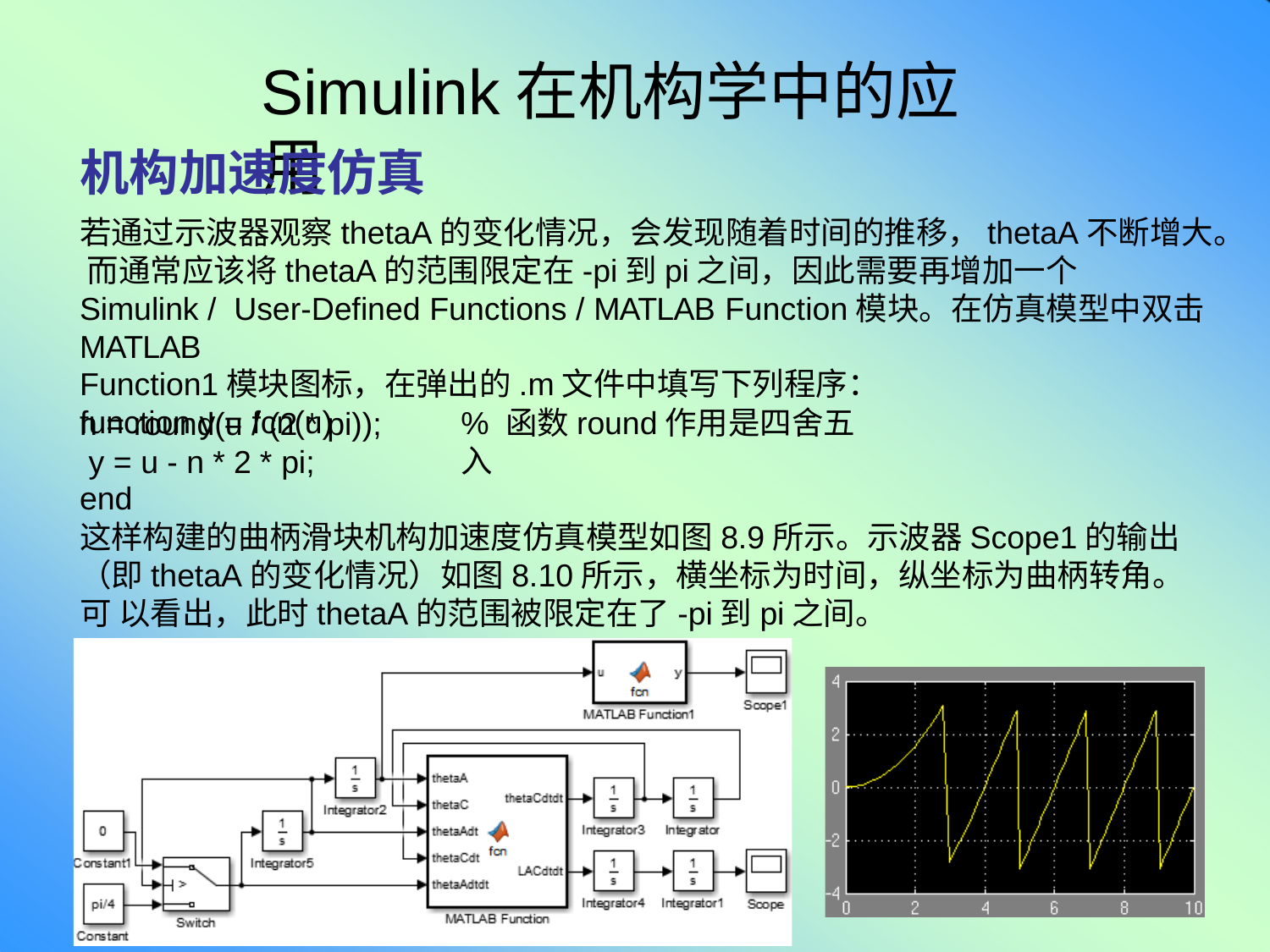

# Simulink在机构学中的应用
机构加速度仿真
若通过示波器观察thetaA的变化情况，会发现随着时间的推移，thetaA不断增大。 而通常应该将thetaA的范围限定在-pi到pi之间，因此需要再增加一个Simulink /  User-Defined Functions / MATLAB Function模块。在仿真模型中双击MATLAB
Function1模块图标，在弹出的.m文件中填写下列程序：
function y = fcn(u)
n = round(u / (2 * pi));  y = u - n * 2 * pi;
end
% 函数round作用是四舍五入
这样构建的曲柄滑块机构加速度仿真模型如图8.9所示。示波器Scope1的输出
（即thetaA的变化情况）如图8.10所示，横坐标为时间，纵坐标为曲柄转角。可 以看出，此时thetaA的范围被限定在了-pi到pi之间。